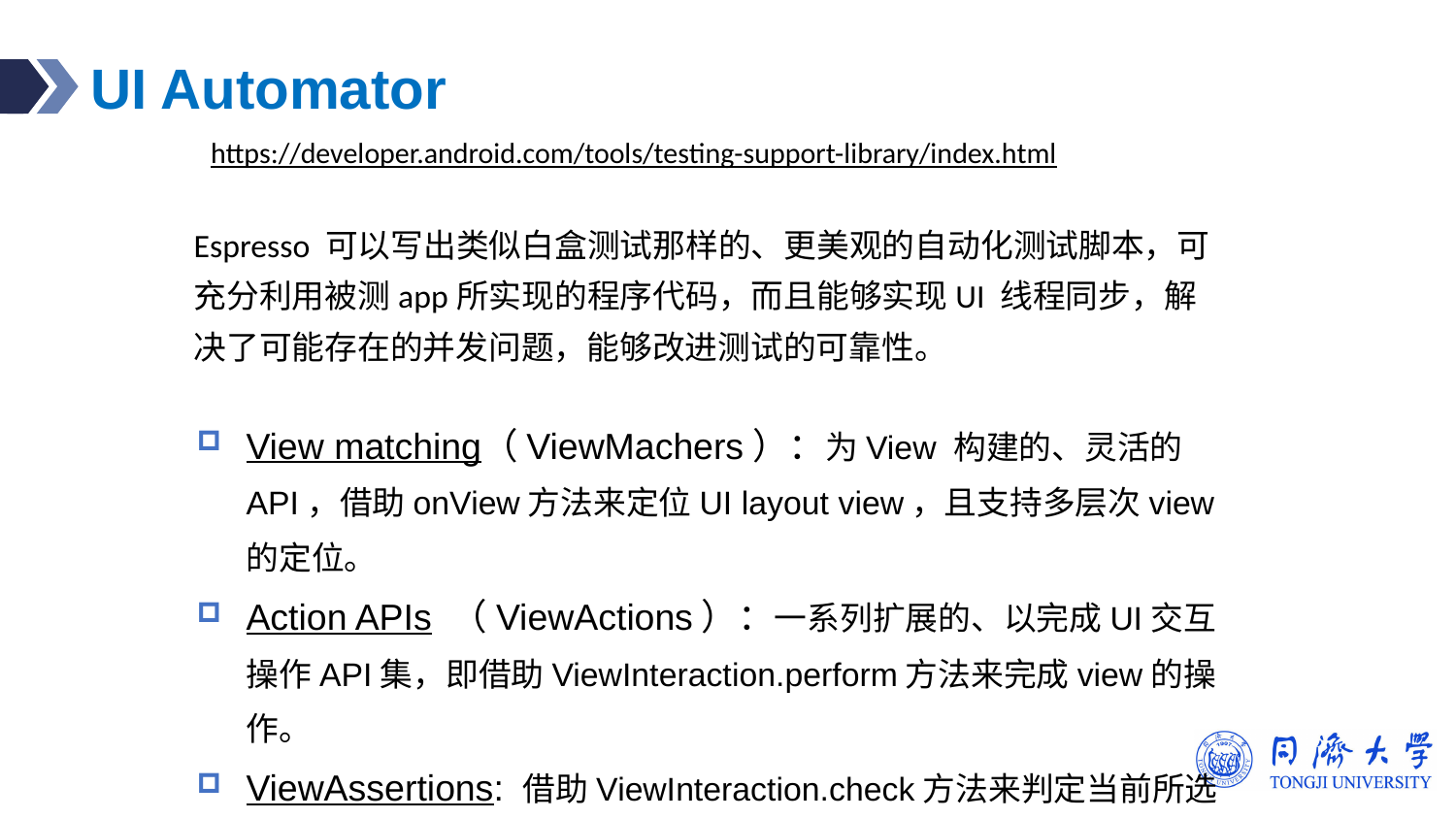

# UI Automator
https://developer.android.com/tools/testing-support-library/index.html
Espresso 可以写出类似白盒测试那样的、更美观的自动化测试脚本，可充分利用被测app所实现的程序代码，而且能够实现UI 线程同步，解决了可能存在的并发问题，能够改进测试的可靠性。

View matching（ViewMachers）：为View 构建的、灵活的API，借助onView方法来定位UI layout view，且支持多层次view的定位。
Action APIs （ViewActions）：一系列扩展的、以完成UI交互操作API集，即借助ViewInteraction.perform方法来完成view的操作。
ViewAssertions: 借助ViewInteraction.check方法来判定当前所选定view的状态，以完成测试所需的验证。